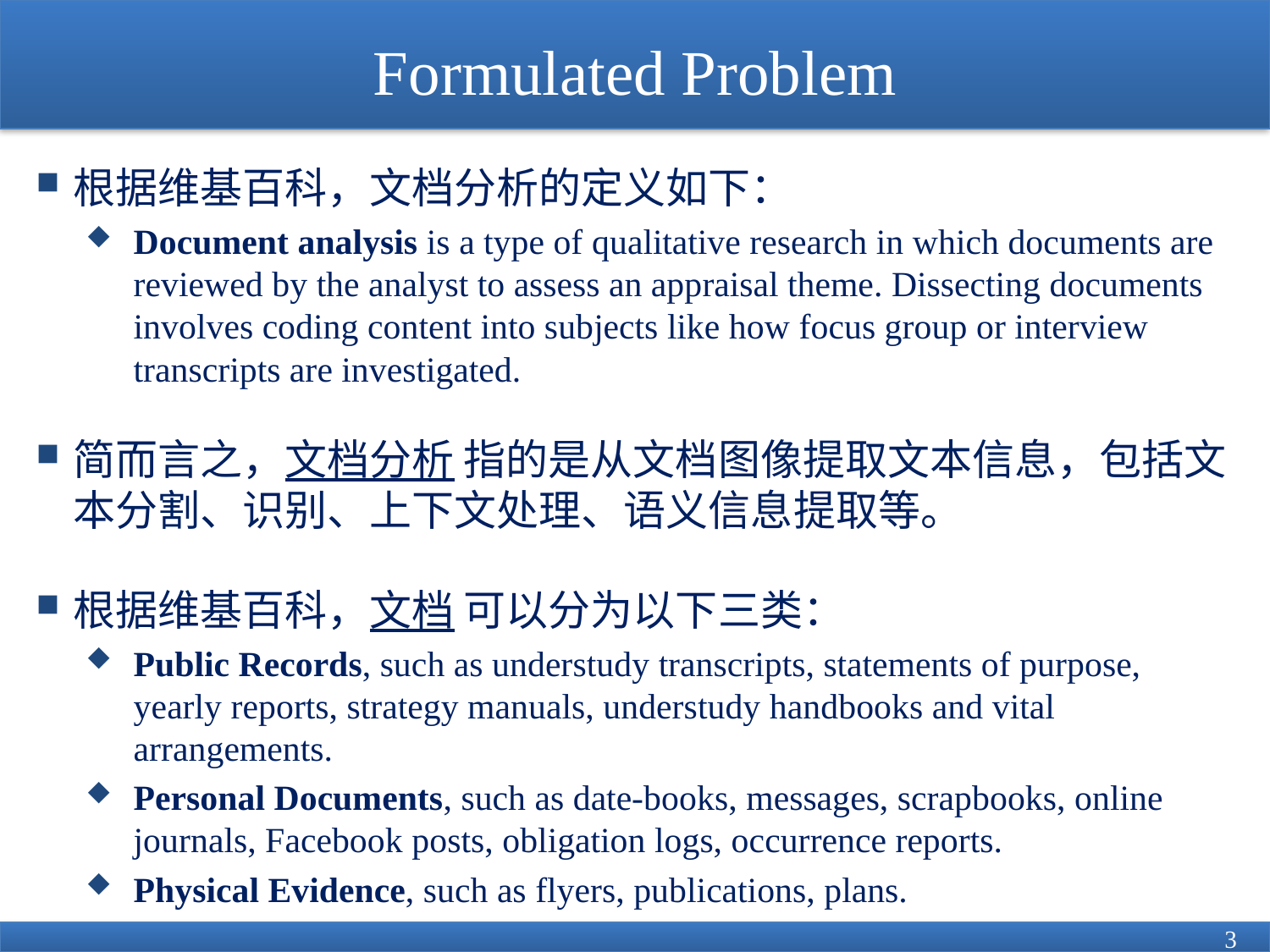

# Formulated Problem
根据维基百科，文档分析的定义如下：
Document analysis is a type of qualitative research in which documents are reviewed by the analyst to assess an appraisal theme. Dissecting documents involves coding content into subjects like how focus group or interview transcripts are investigated.
简而言之，文档分析 指的是从文档图像提取文本信息，包括文本分割、识别、上下文处理、语义信息提取等。
根据维基百科，文档 可以分为以下三类：
Public Records, such as understudy transcripts, statements of purpose, yearly reports, strategy manuals, understudy handbooks and vital arrangements.
Personal Documents, such as date-books, messages, scrapbooks, online journals, Facebook posts, obligation logs, occurrence reports.
Physical Evidence, such as flyers, publications, plans.
3